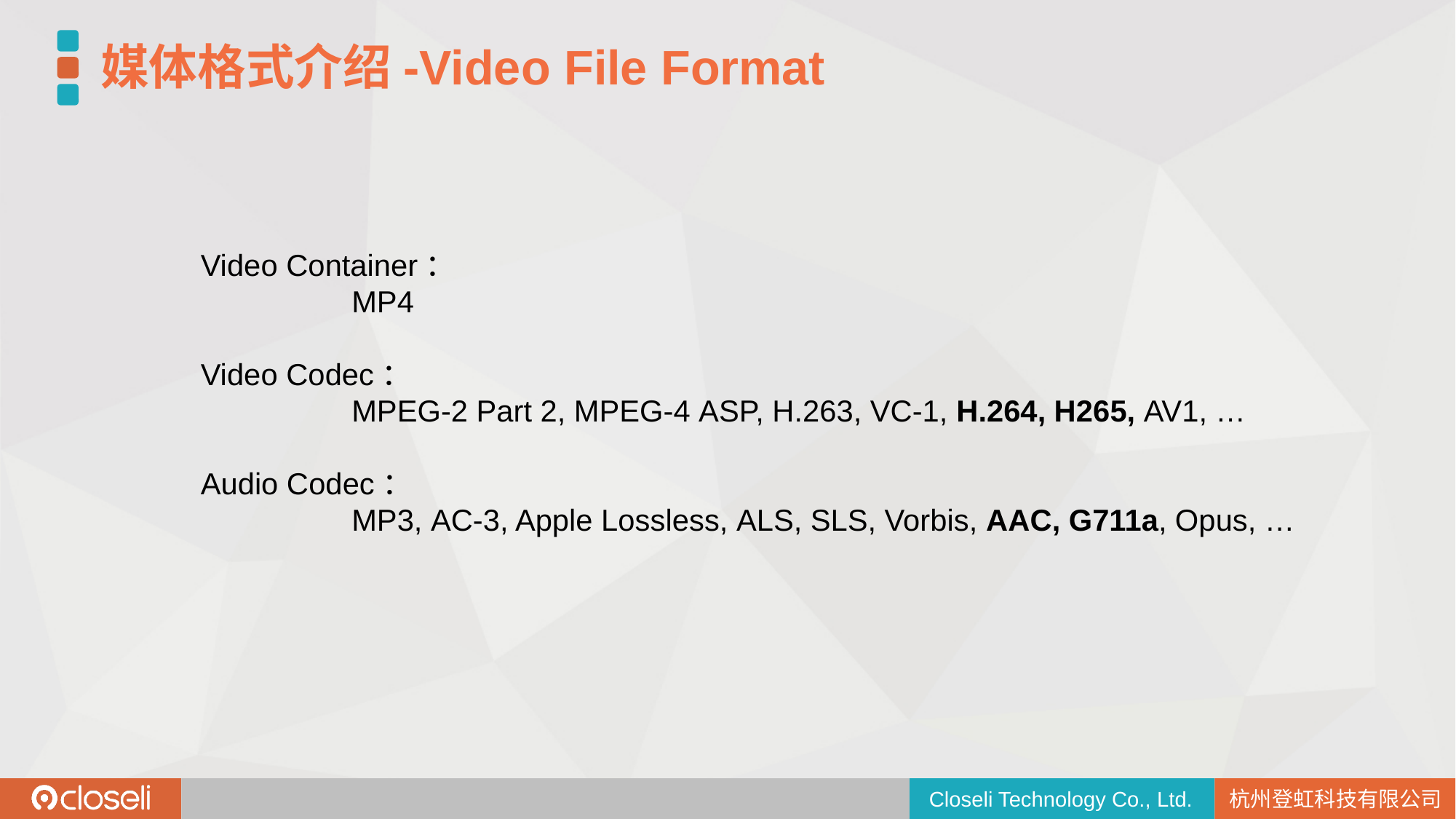

媒体格式介绍-Video File Format

Video Container：
	     MP4

Video Codec：
	     MPEG-2 Part 2, MPEG-4 ASP, H.263, VC-1, H.264, H265, AV1, …

Audio Codec：
	     MP3, AC-3, Apple Lossless, ALS, SLS, Vorbis, AAC, G711a, Opus, …